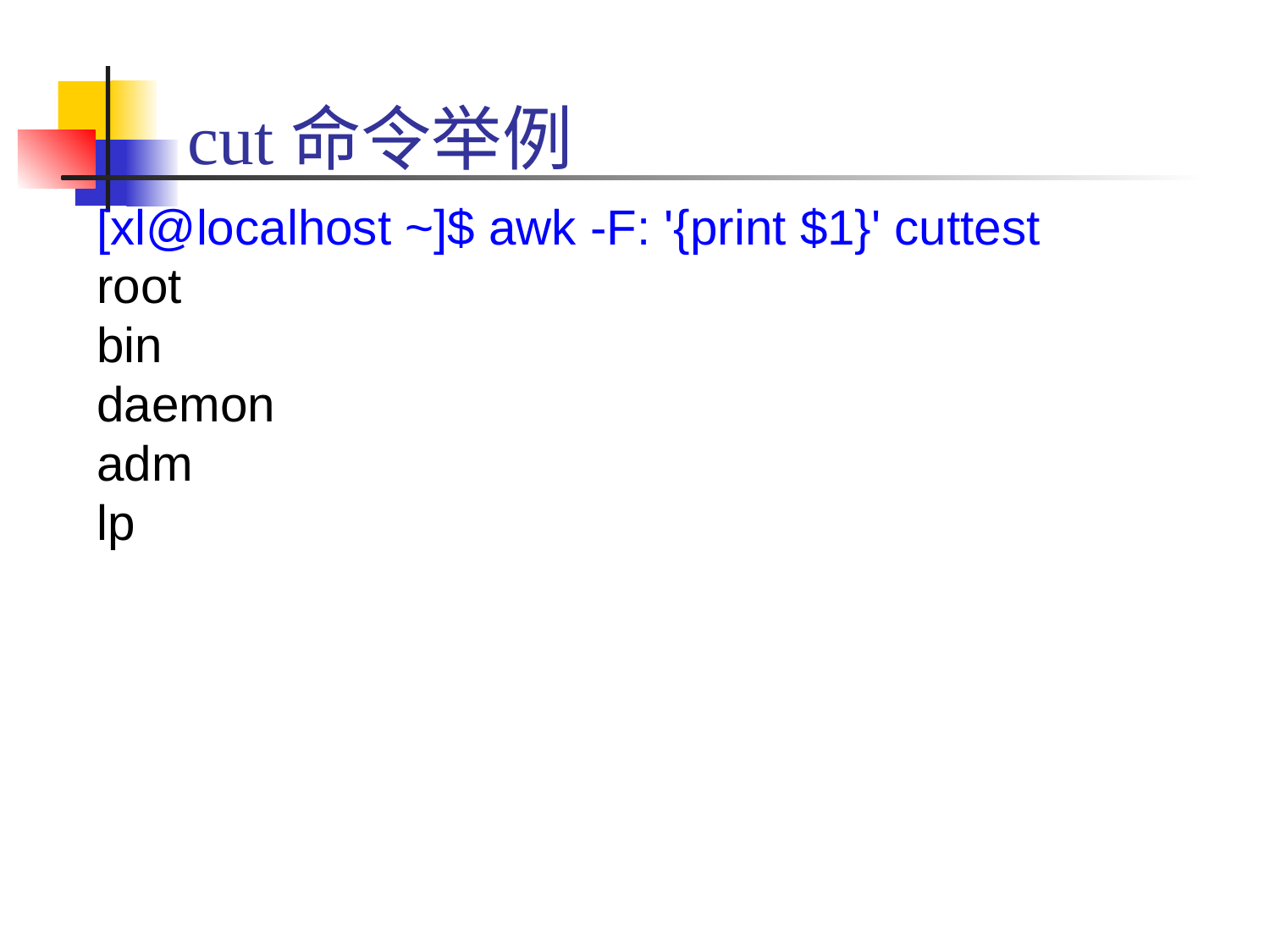

# cut命令举例
[xl@localhost ~]$ awk -F: '{print $1}' cuttest
root
bin
daemon
adm
lp